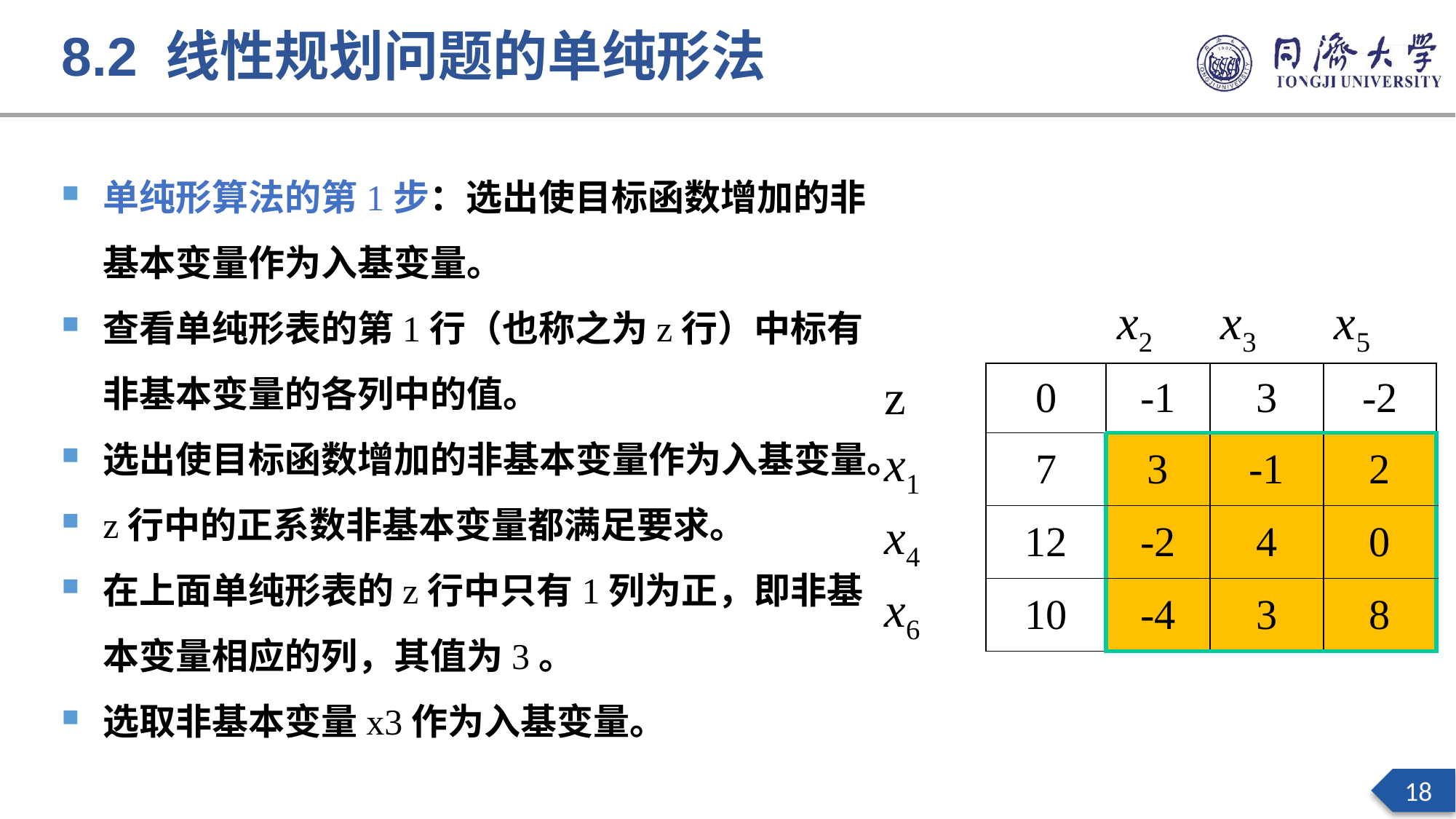

8.2 线性规划问题的单纯形法
单纯形算法的第1步：选出使目标函数增加的非基本变量作为入基变量。
查看单纯形表的第1行（也称之为z行）中标有非基本变量的各列中的值。
选出使目标函数增加的非基本变量作为入基变量。
z行中的正系数非基本变量都满足要求。
在上面单纯形表的z行中只有1列为正，即非基本变量相应的列，其值为3。
选取非基本变量x3作为入基变量。
|  |  | x2 | x3 | x5 |
| --- | --- | --- | --- | --- |
| z | 0 | -1 | 3 | -2 |
| x1 | 7 | 3 | -1 | 2 |
| x4 | 12 | -2 | 4 | 0 |
| x6 | 10 | -4 | 3 | 8 |